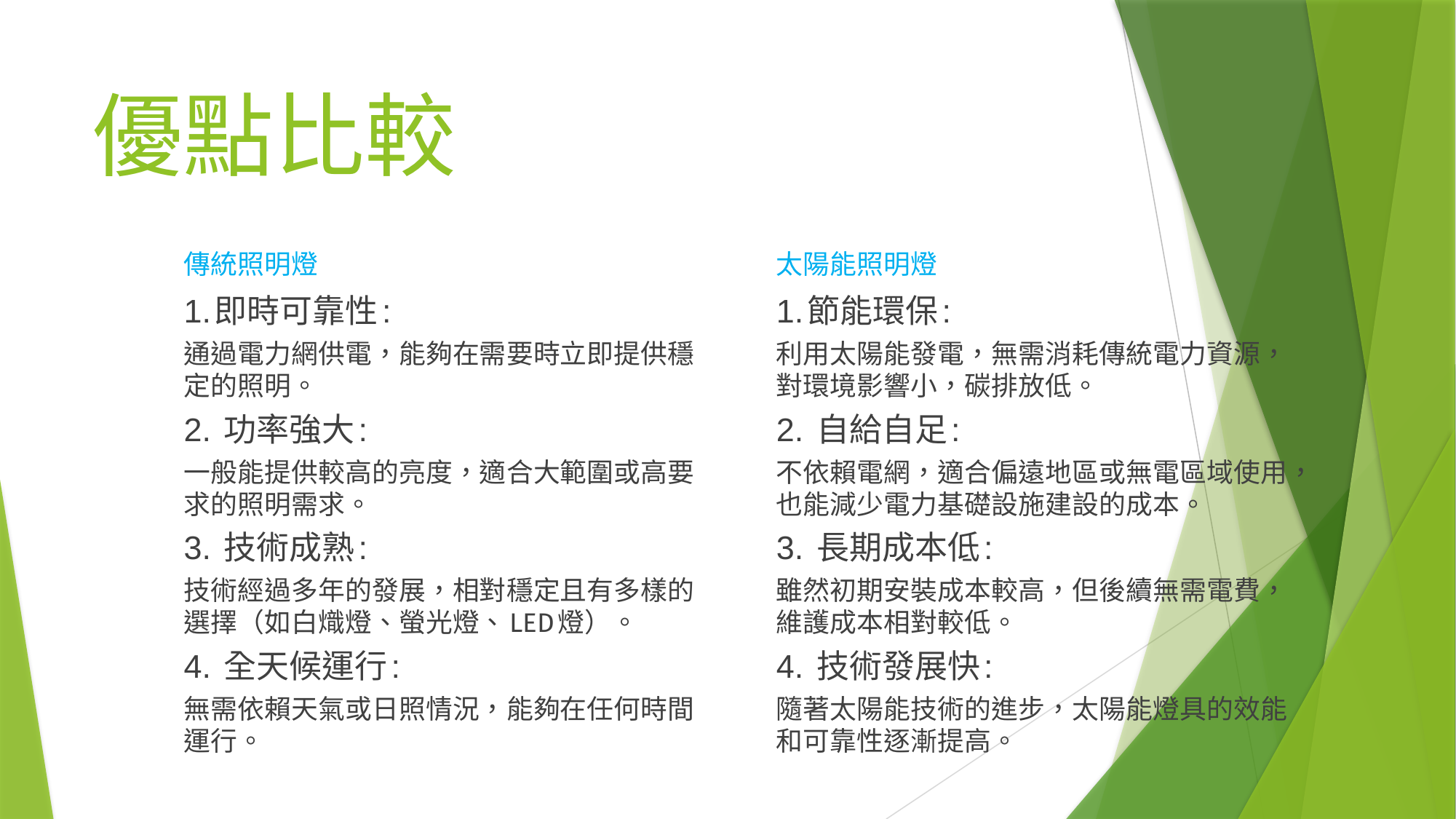

# 優點比較
傳統照明燈
太陽能照明燈
1.節能環保:
利用太陽能發電，無需消耗傳統電力資源，對環境影響小，碳排放低。
2. 自給自足:
不依賴電網，適合偏遠地區或無電區域使用，也能減少電力基礎設施建設的成本。
3. 長期成本低:
雖然初期安裝成本較高，但後續無需電費，維護成本相對較低。
4. 技術發展快:
隨著太陽能技術的進步，太陽能燈具的效能和可靠性逐漸提高。
1.即時可靠性:
通過電力網供電，能夠在需要時立即提供穩定的照明。
2. 功率強大:
一般能提供較高的亮度，適合大範圍或高要求的照明需求。
3. 技術成熟:
技術經過多年的發展，相對穩定且有多樣的選擇（如白熾燈、螢光燈、LED燈）。
4. 全天候運行:
無需依賴天氣或日照情況，能夠在任何時間運行。